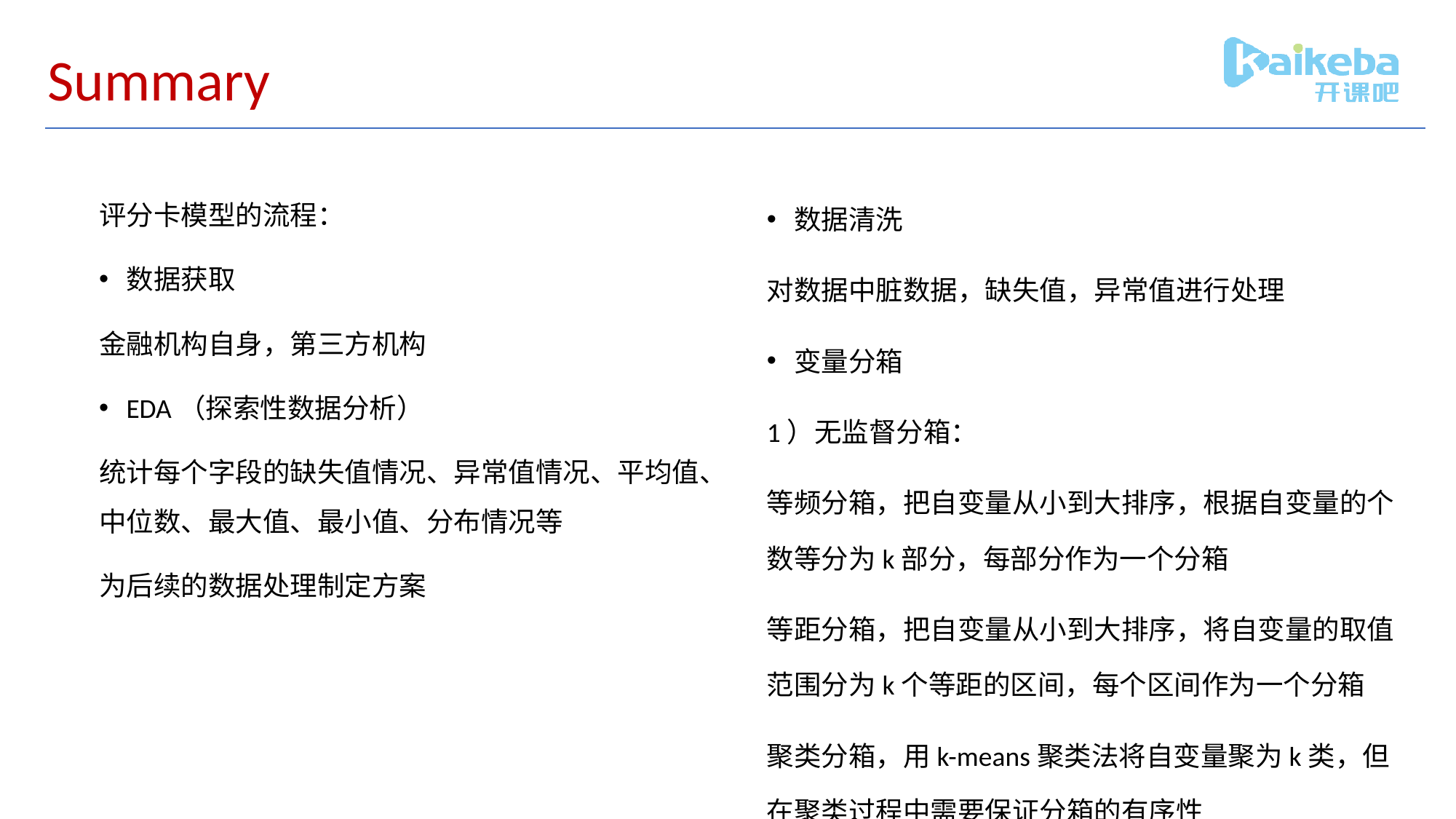

# Summary
数据清洗
对数据中脏数据，缺失值，异常值进行处理
变量分箱
1）无监督分箱：
等频分箱，把自变量从小到大排序，根据自变量的个数等分为k部分，每部分作为一个分箱
等距分箱，把自变量从小到大排序，将自变量的取值范围分为k个等距的区间，每个区间作为一个分箱
聚类分箱，用k-means聚类法将自变量聚为k类，但在聚类过程中需要保证分箱的有序性
评分卡模型的流程：
数据获取
金融机构自身，第三方机构
EDA（探索性数据分析）
统计每个字段的缺失值情况、异常值情况、平均值、中位数、最大值、最小值、分布情况等
为后续的数据处理制定方案